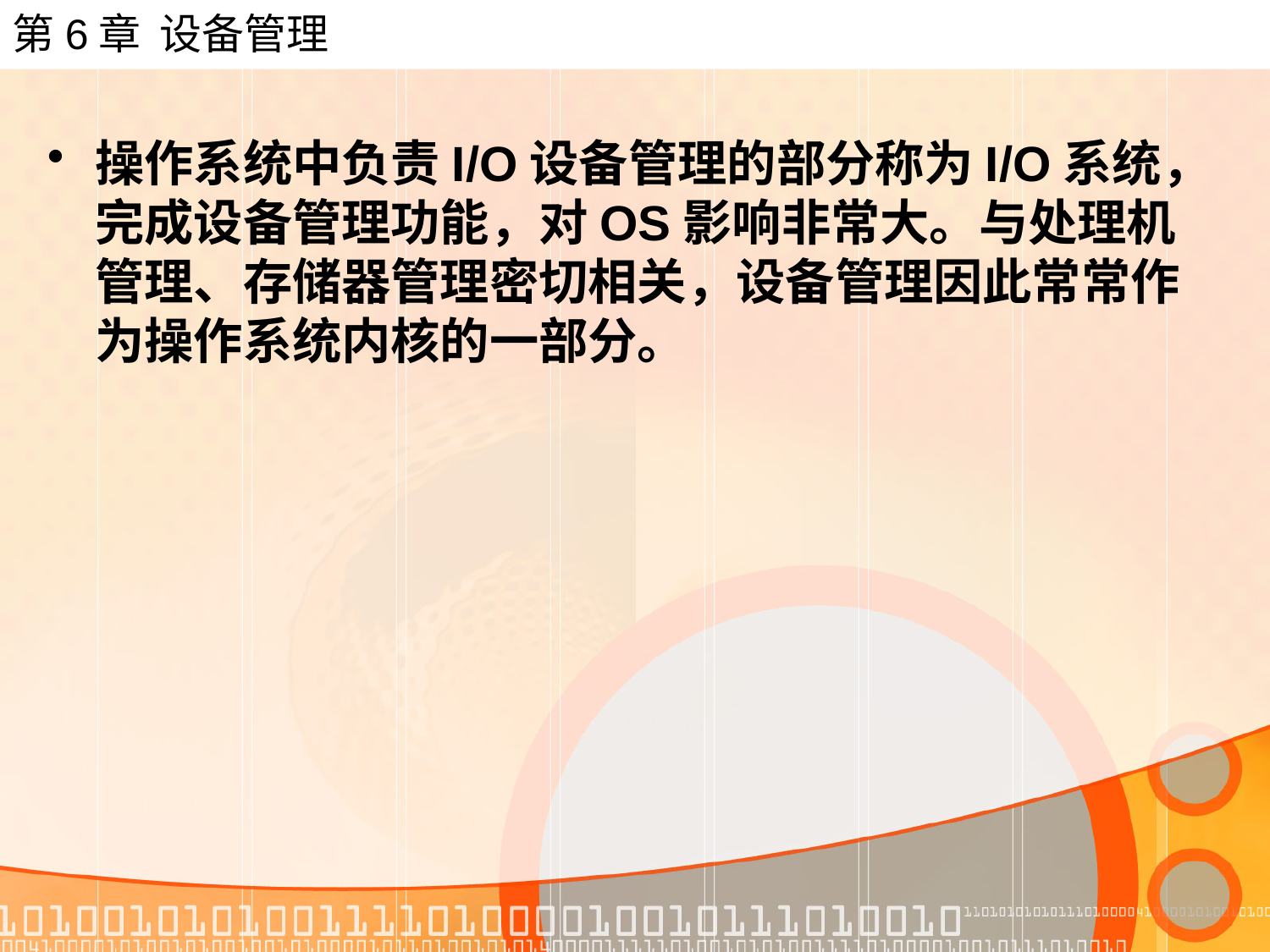

# 第6章  设备管理
操作系统中负责I/O设备管理的部分称为I/O系统，完成设备管理功能，对OS影响非常大。与处理机管理、存储器管理密切相关，设备管理因此常常作为操作系统内核的一部分。